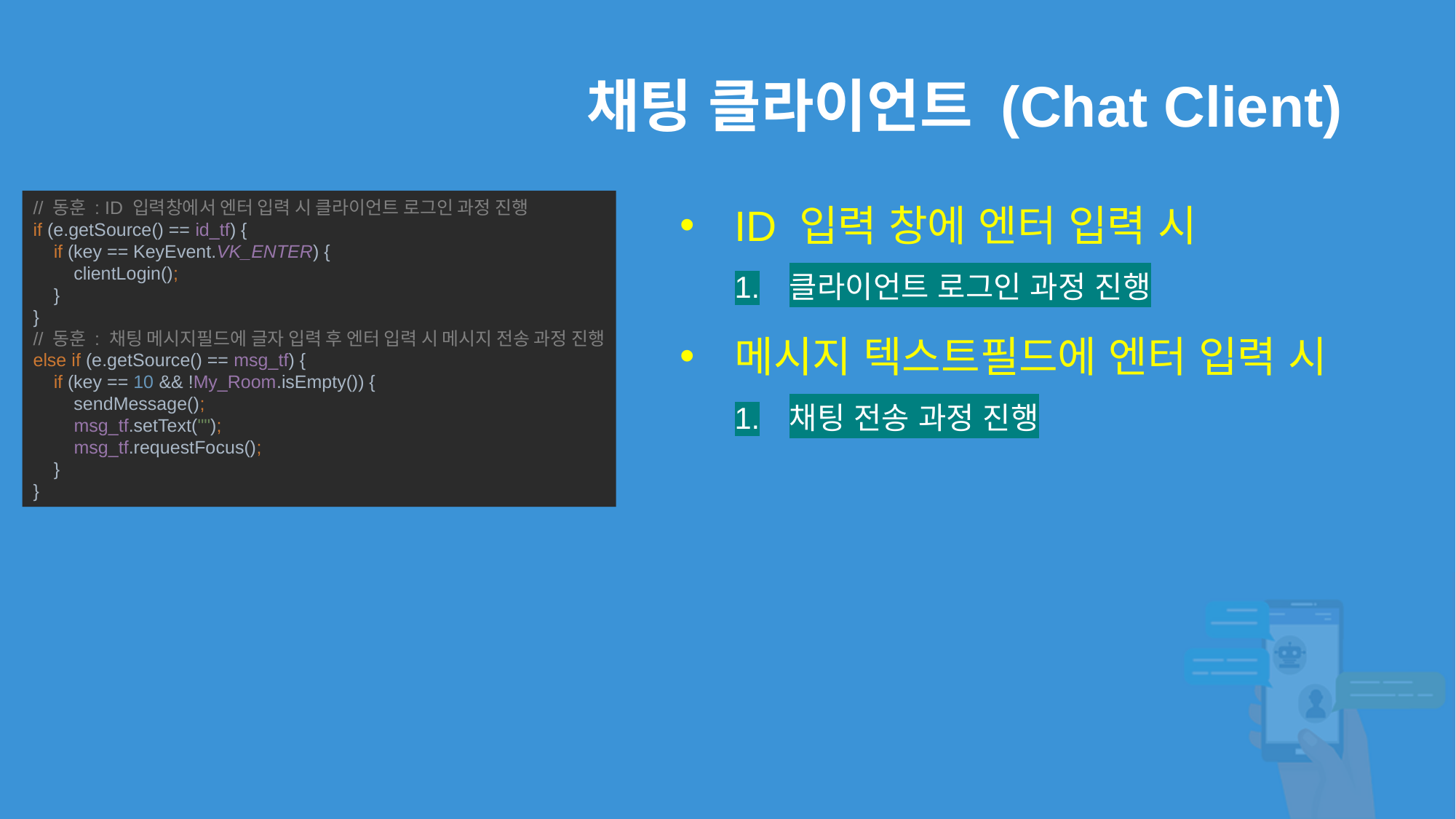

# 채팅 클라이언트 (Chat Client)
ID 입력 창에 엔터 입력 시
클라이언트 로그인 과정 진행
메시지 텍스트필드에 엔터 입력 시
채팅 전송 과정 진행
// 동훈 : ID 입력창에서 엔터 입력 시 클라이언트 로그인 과정 진행
if (e.getSource() == id_tf) {
    if (key == KeyEvent.VK_ENTER) {
        clientLogin();
    }
}
// 동훈 : 채팅 메시지필드에 글자 입력 후 엔터 입력 시 메시지 전송 과정 진행
else if (e.getSource() == msg_tf) {
    if (key == 10 && !My_Room.isEmpty()) {
        sendMessage();
        msg_tf.setText("");
        msg_tf.requestFocus();
    }
}